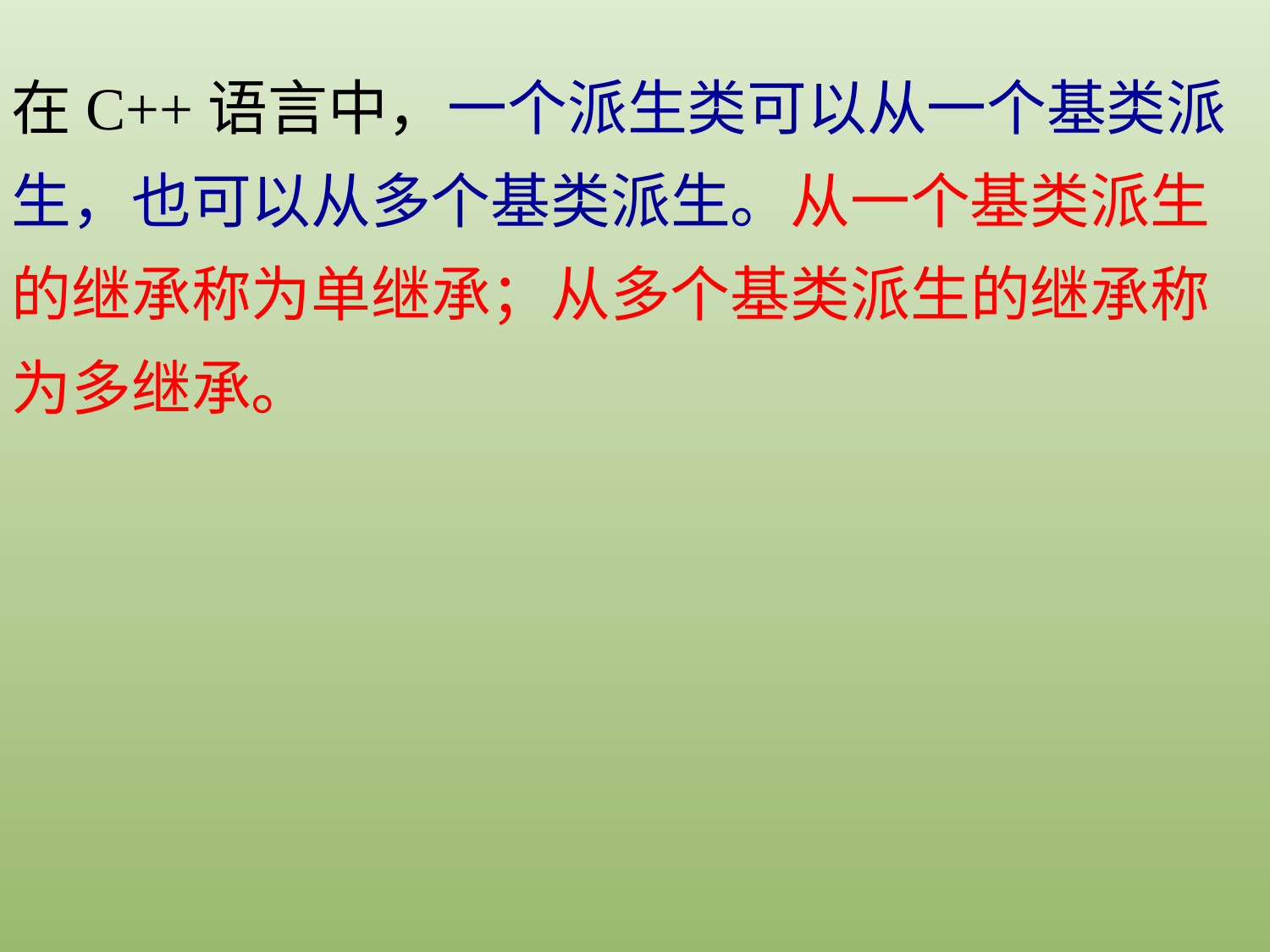

在C++语言中，一个派生类可以从一个基类派生，也可以从多个基类派生。从一个基类派生的继承称为单继承；从多个基类派生的继承称为多继承。
713